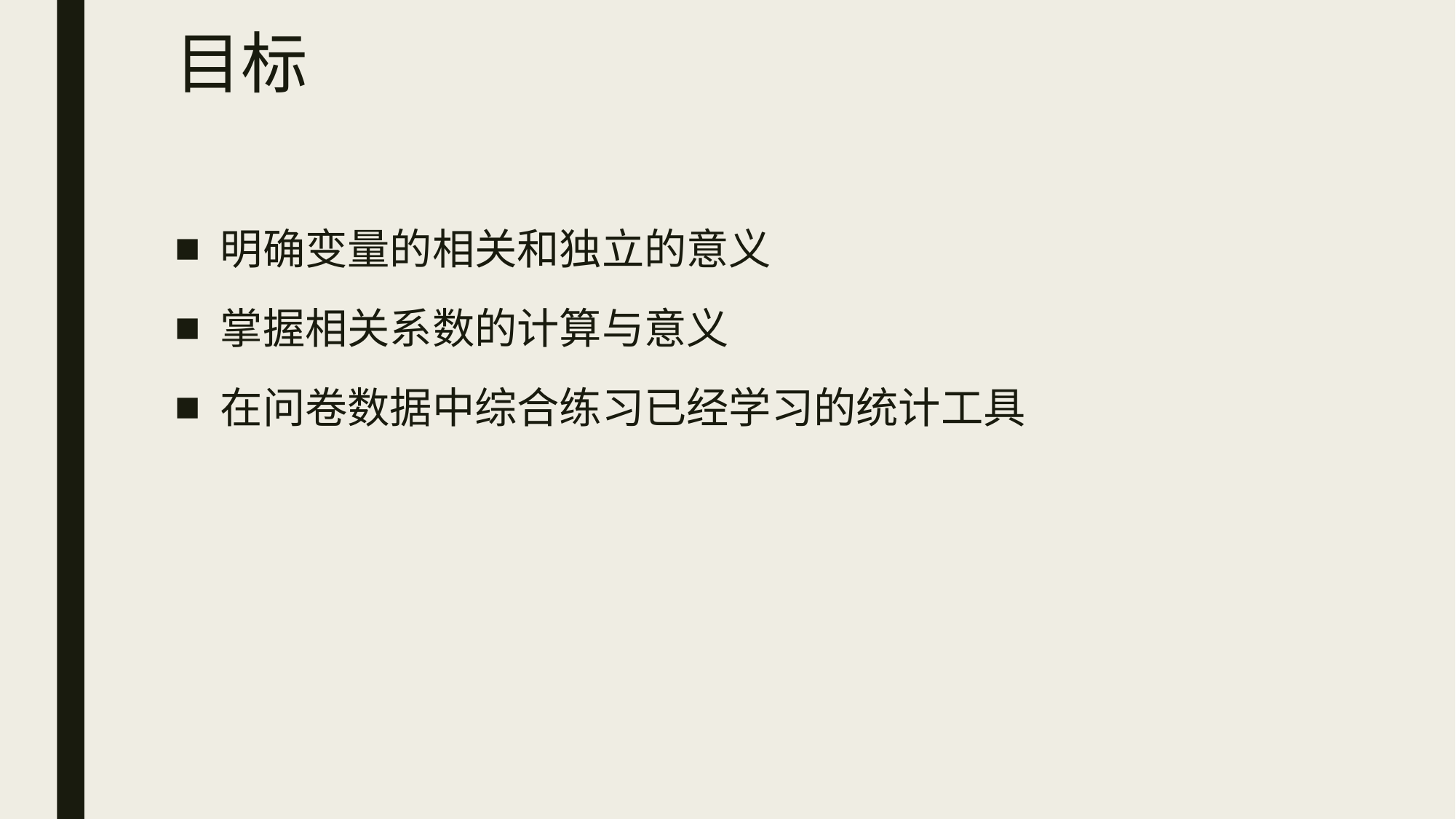

# 目标
明确变量的相关和独立的意义
掌握相关系数的计算与意义
在问卷数据中综合练习已经学习的统计工具